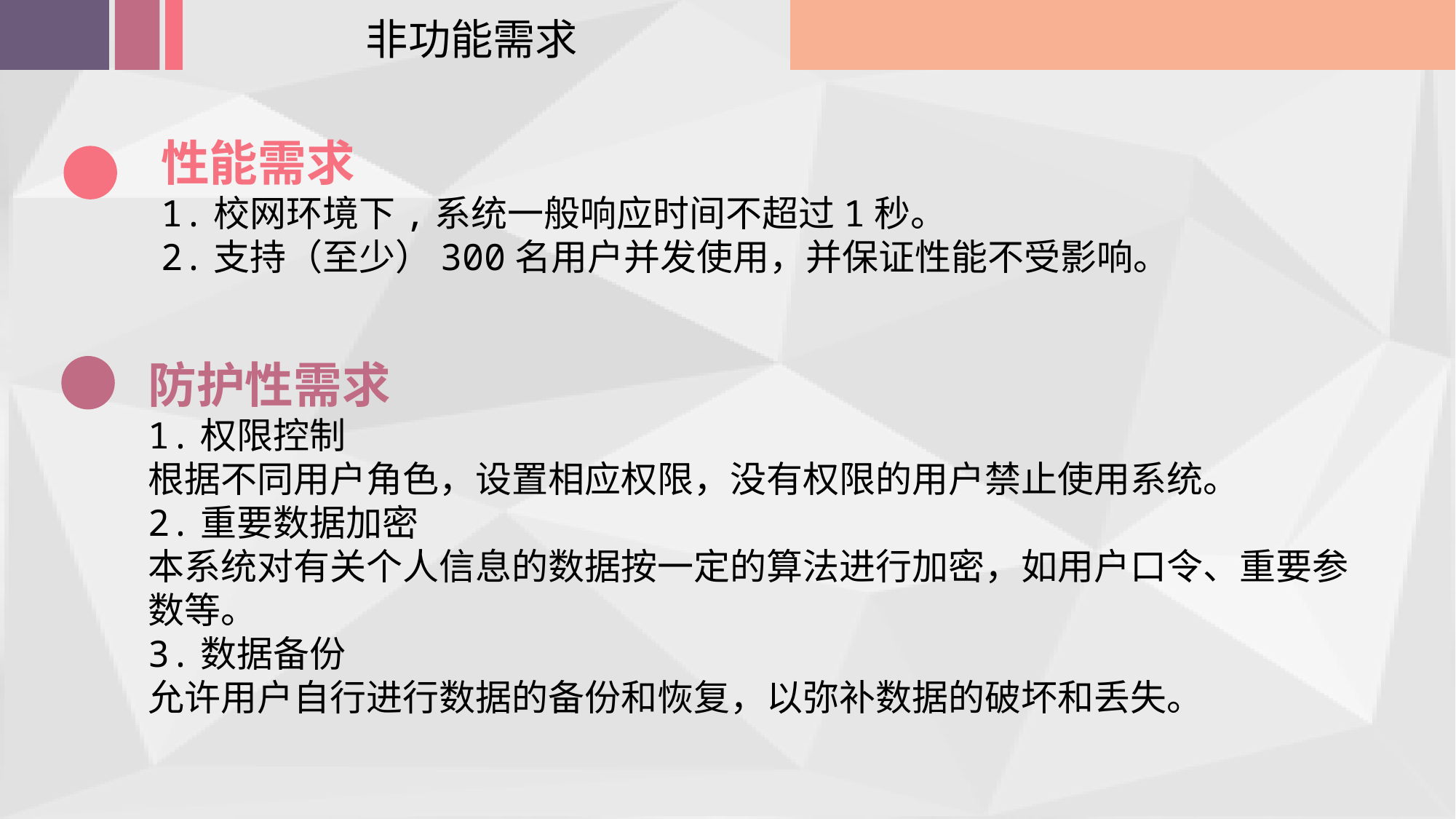

非功能需求
性能需求
1.校网环境下,系统一般响应时间不超过1秒。
2.支持（至少）300名用户并发使用，并保证性能不受影响。

防护性需求
1.权限控制
根据不同用户角色，设置相应权限，没有权限的用户禁止使用系统。
2.重要数据加密
本系统对有关个人信息的数据按一定的算法进行加密，如用户口令、重要参数等。
3.数据备份
允许用户自行进行数据的备份和恢复，以弥补数据的破坏和丢失。